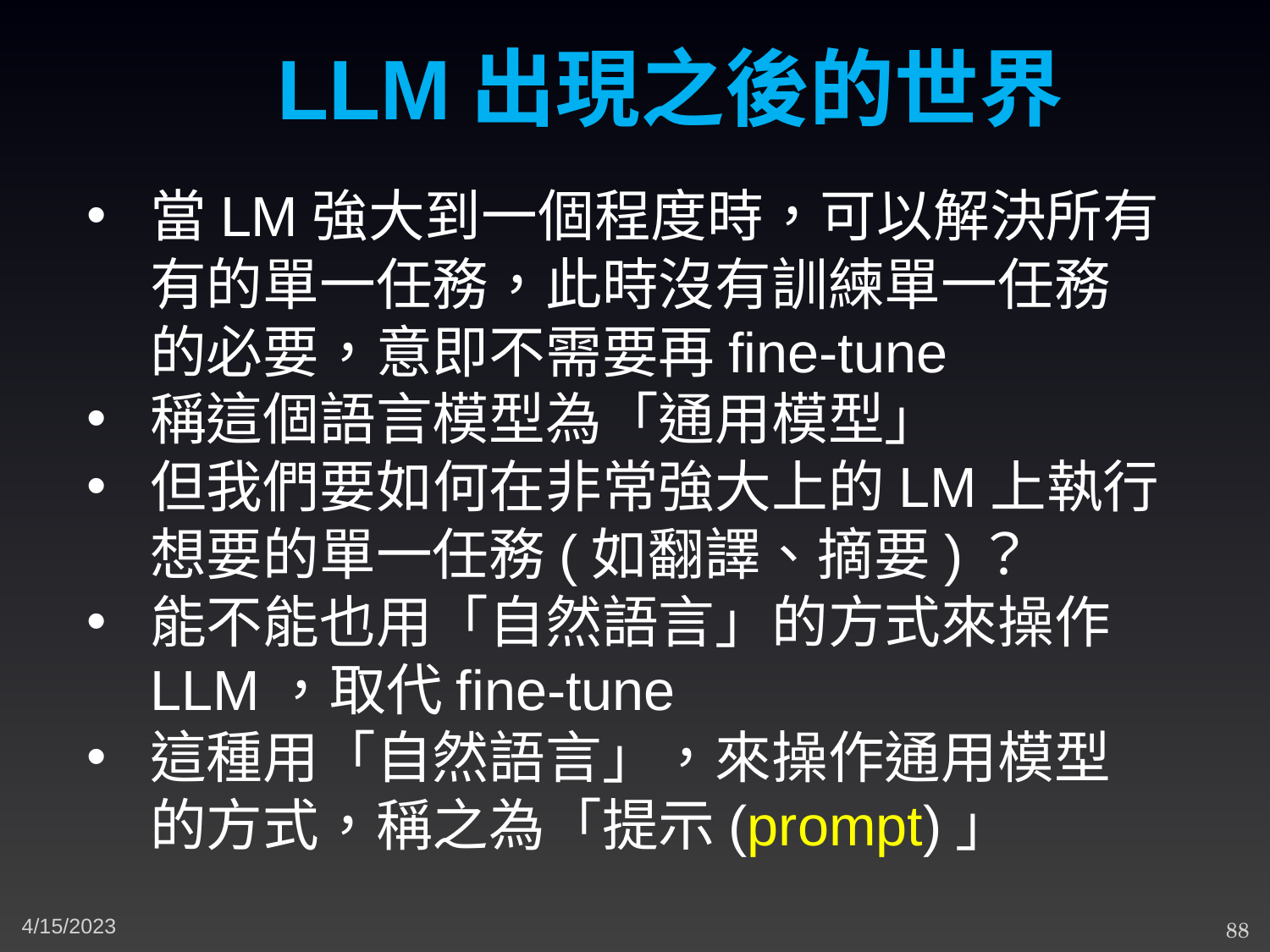

LLM出現之後的世界
當LM強大到一個程度時，可以解決所有有的單一任務，此時沒有訓練單一任務的必要，意即不需要再fine-tune
稱這個語言模型為「通用模型」
但我們要如何在非常強大上的LM上執行想要的單一任務(如翻譯、摘要)？
能不能也用「自然語言」的方式來操作LLM，取代fine-tune
這種用「自然語言」，來操作通用模型的方式，稱之為「提示(prompt)」
4/15/2023
88